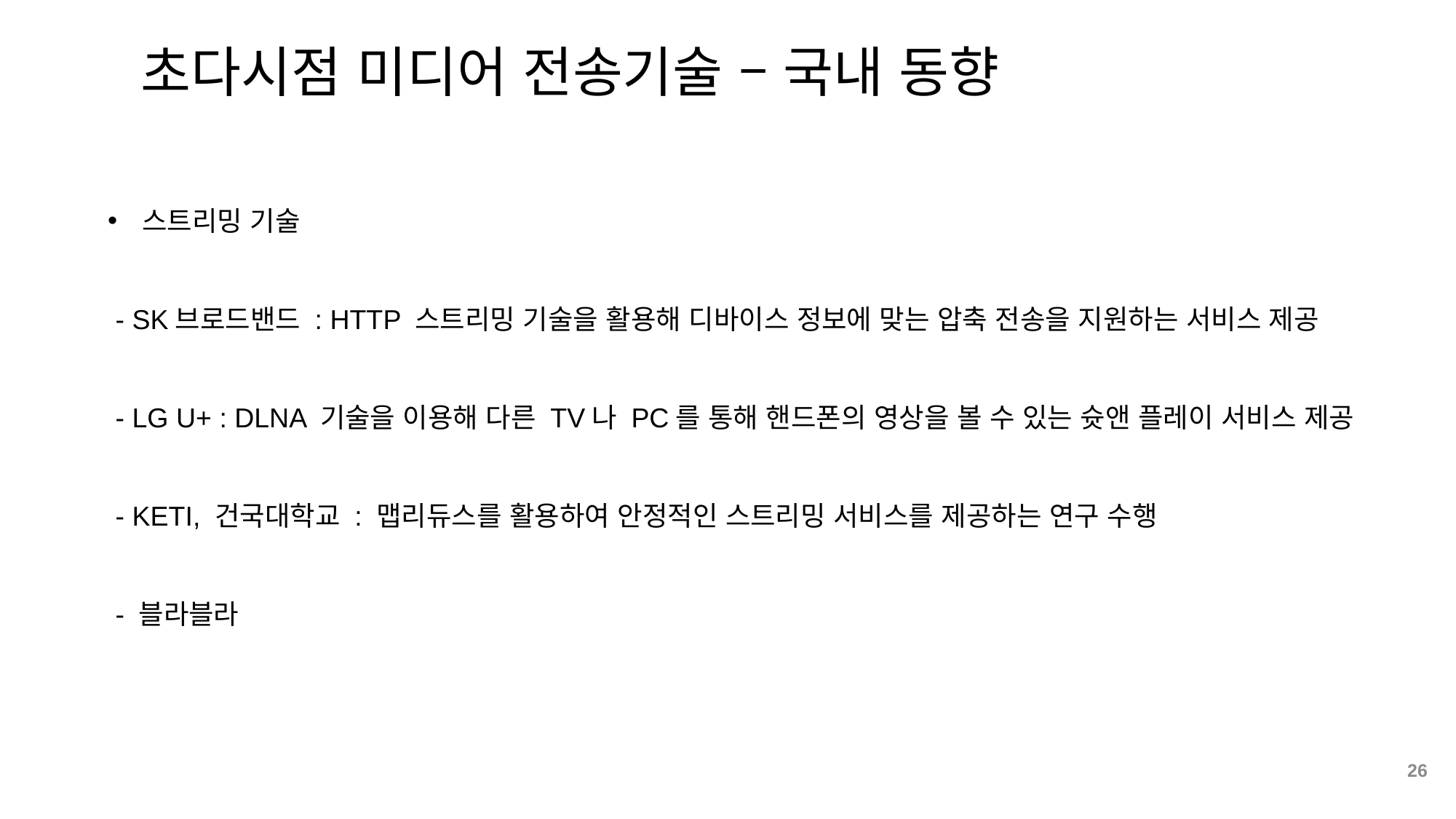

초다시점 미디어 전송기술 – 국내 동향
스트리밍 기술
 - SK브로드밴드 : HTTP 스트리밍 기술을 활용해 디바이스 정보에 맞는 압축 전송을 지원하는 서비스 제공
 - LG U+ : DLNA 기술을 이용해 다른 TV나 PC를 통해 핸드폰의 영상을 볼 수 있는 슛앤 플레이 서비스 제공
 - KETI, 건국대학교 : 맵리듀스를 활용하여 안정적인 스트리밍 서비스를 제공하는 연구 수행
 - 블라블라
26